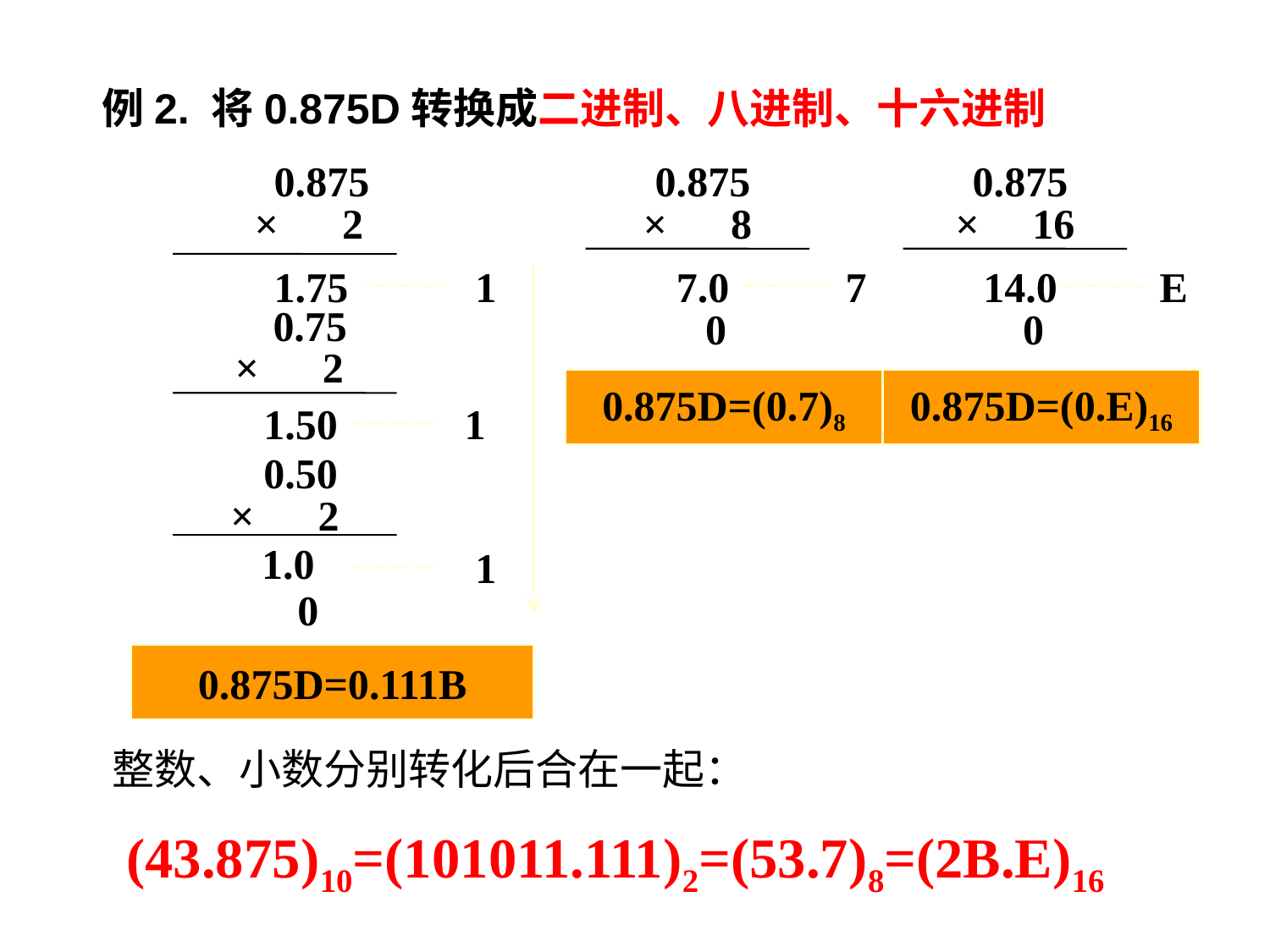

例2. 将0.875D转换成二进制、八进制、十六进制
0.875
0.875
0.875
×      2
×      8
×     16

1.75
1

7.0
7
14.0
E

0.75
  0
  0
×      2
0.875D=(0.7)8
0.875D=(0.E)16

1.50
1

0.50
×      2
1.0

1

  0
0.875D=0.111B
整数、小数分别转化后合在一起：
 (43.875)10=(101011.111)2=(53.7)8=(2B.E)16